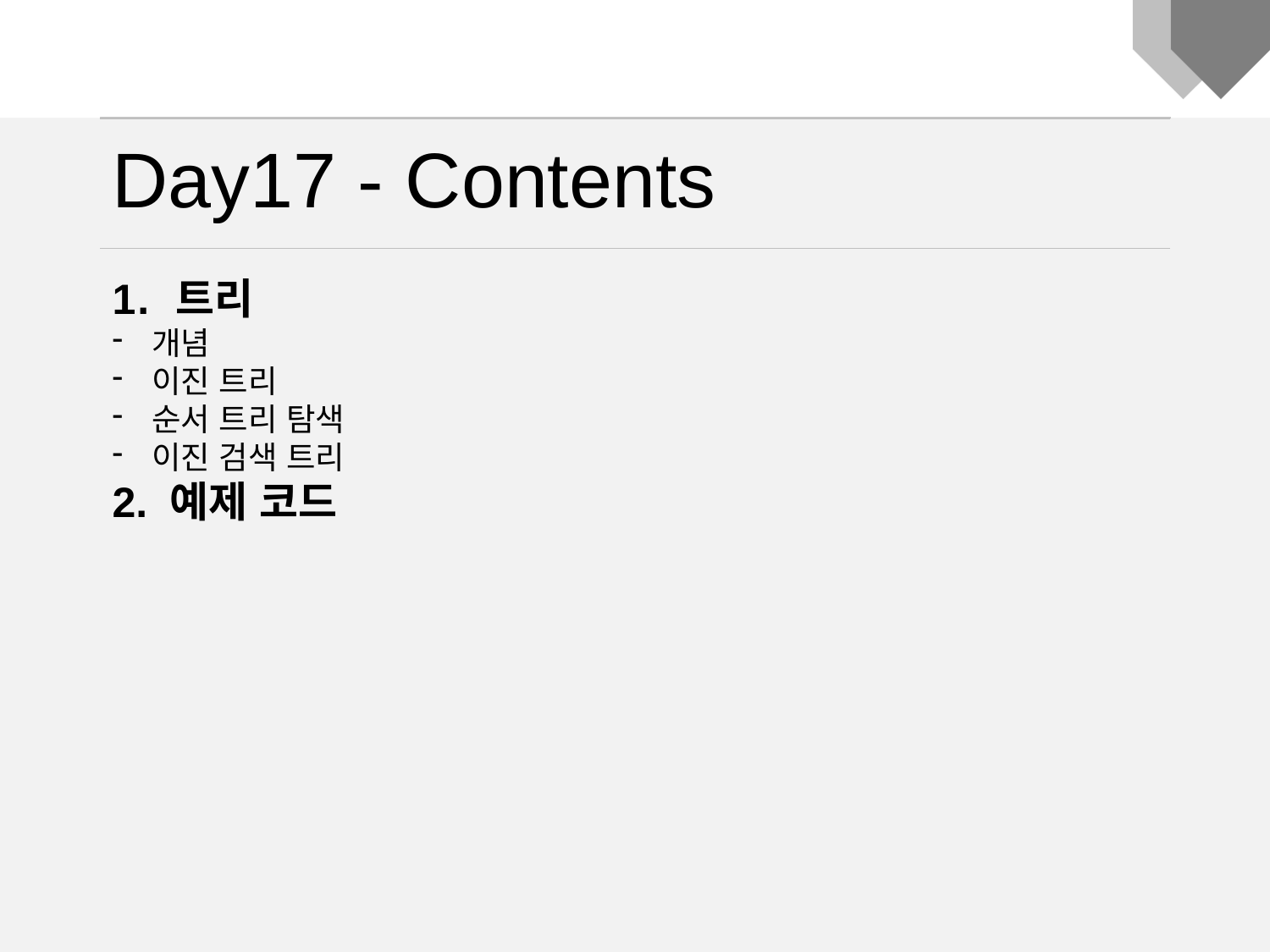

Day17 - Contents
트리
개념
이진 트리
순서 트리 탐색
이진 검색 트리
2. 예제 코드